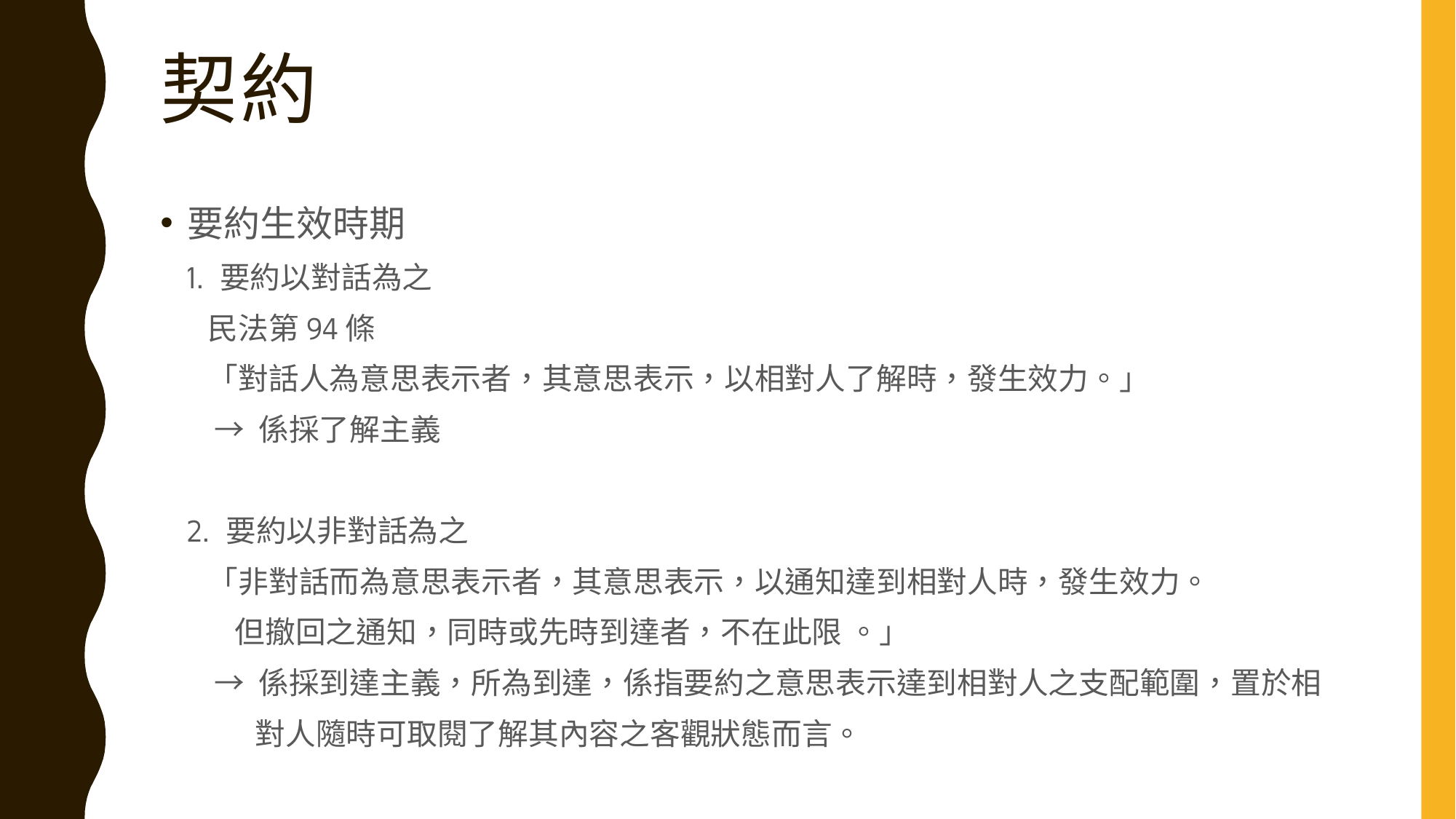

# 契約
要約生效時期
   1. 要約以對話為之
      民法第94條
      「對話人為意思表示者，其意思表示，以相對人了解時，發生效力。」
        → 係採了解主義

   2. 要約以非對話為之
      「非對話而為意思表示者，其意思表示，以通知達到相對人時，發生效力。
          但撤回之通知，同時或先時到達者，不在此限 。」
        → 係採到達主義，所為到達，係指要約之意思表示達到相對人之支配範圍，置於相
             對人隨時可取閱了解其內容之客觀狀態而言。